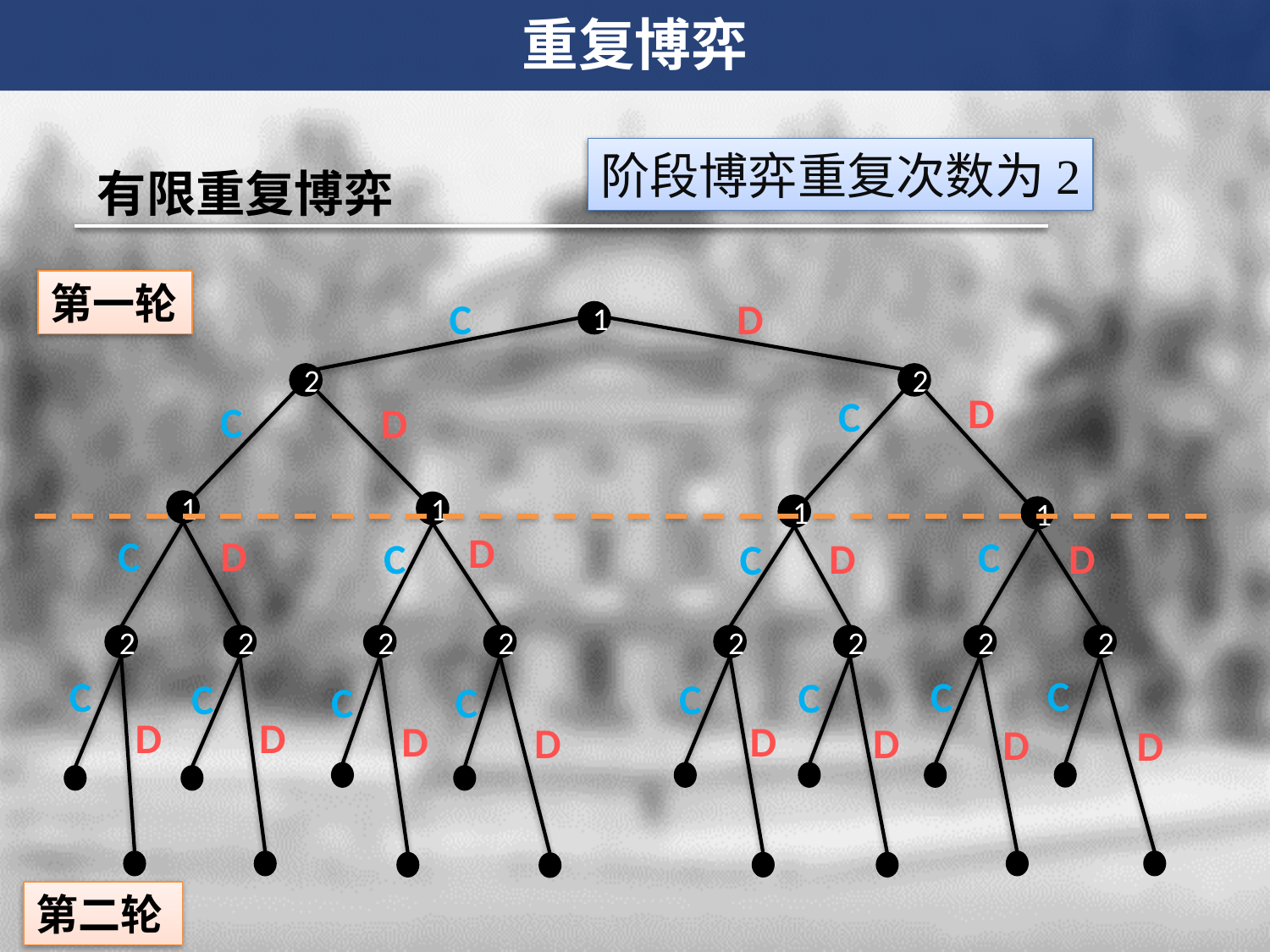

重复博弈

阶段博弈重复次数为2
有限重复博弈
第一轮
C
D
1
2
2
D
C
C
D
1
1
1
1
D
D
C
C
D
D
C
C
2
2
2
2
2
2
2
2
C
C
C
C
C
C
C
C
D
D
D
D
D
D
D
D

第二轮